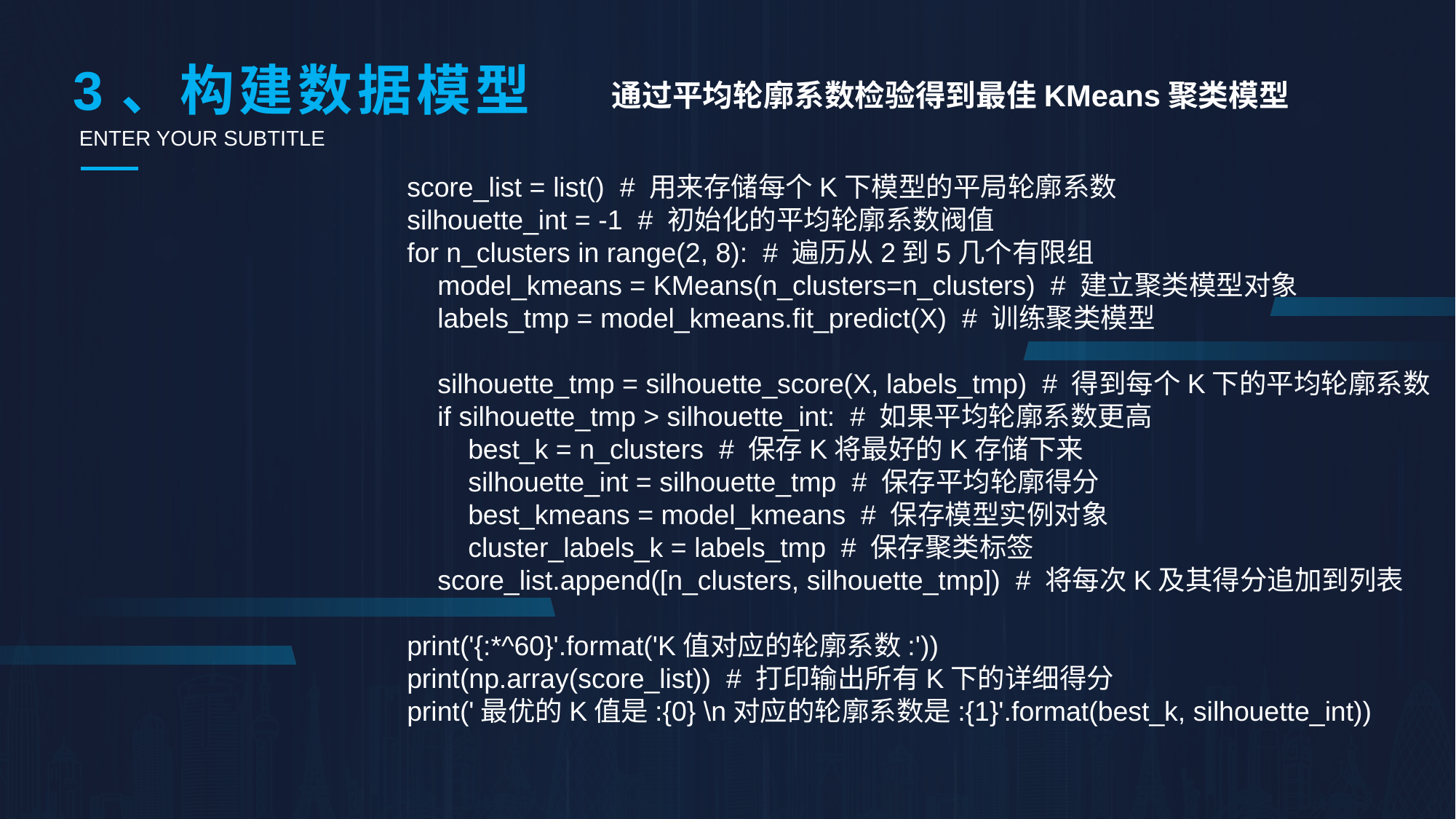

# 3、构建数据模型
通过平均轮廓系数检验得到最佳KMeans聚类模型
ENTER YOUR SUBTITLE

score_list = list()  # 用来存储每个K下模型的平局轮廓系数
silhouette_int = -1  # 初始化的平均轮廓系数阀值
for n_clusters in range(2, 8):  # 遍历从2到5几个有限组
    model_kmeans = KMeans(n_clusters=n_clusters)  # 建立聚类模型对象
    labels_tmp = model_kmeans.fit_predict(X)  # 训练聚类模型

    silhouette_tmp = silhouette_score(X, labels_tmp)  # 得到每个K下的平均轮廓系数
    if silhouette_tmp > silhouette_int:  # 如果平均轮廓系数更高
        best_k = n_clusters  # 保存K将最好的K存储下来
        silhouette_int = silhouette_tmp  # 保存平均轮廓得分
        best_kmeans = model_kmeans  # 保存模型实例对象
        cluster_labels_k = labels_tmp  # 保存聚类标签
    score_list.append([n_clusters, silhouette_tmp])  # 将每次K及其得分追加到列表

print('{:*^60}'.format('K值对应的轮廓系数:'))
print(np.array(score_list))  # 打印输出所有K下的详细得分
print('最优的K值是:{0} \n对应的轮廓系数是:{1}'.format(best_k, silhouette_int))